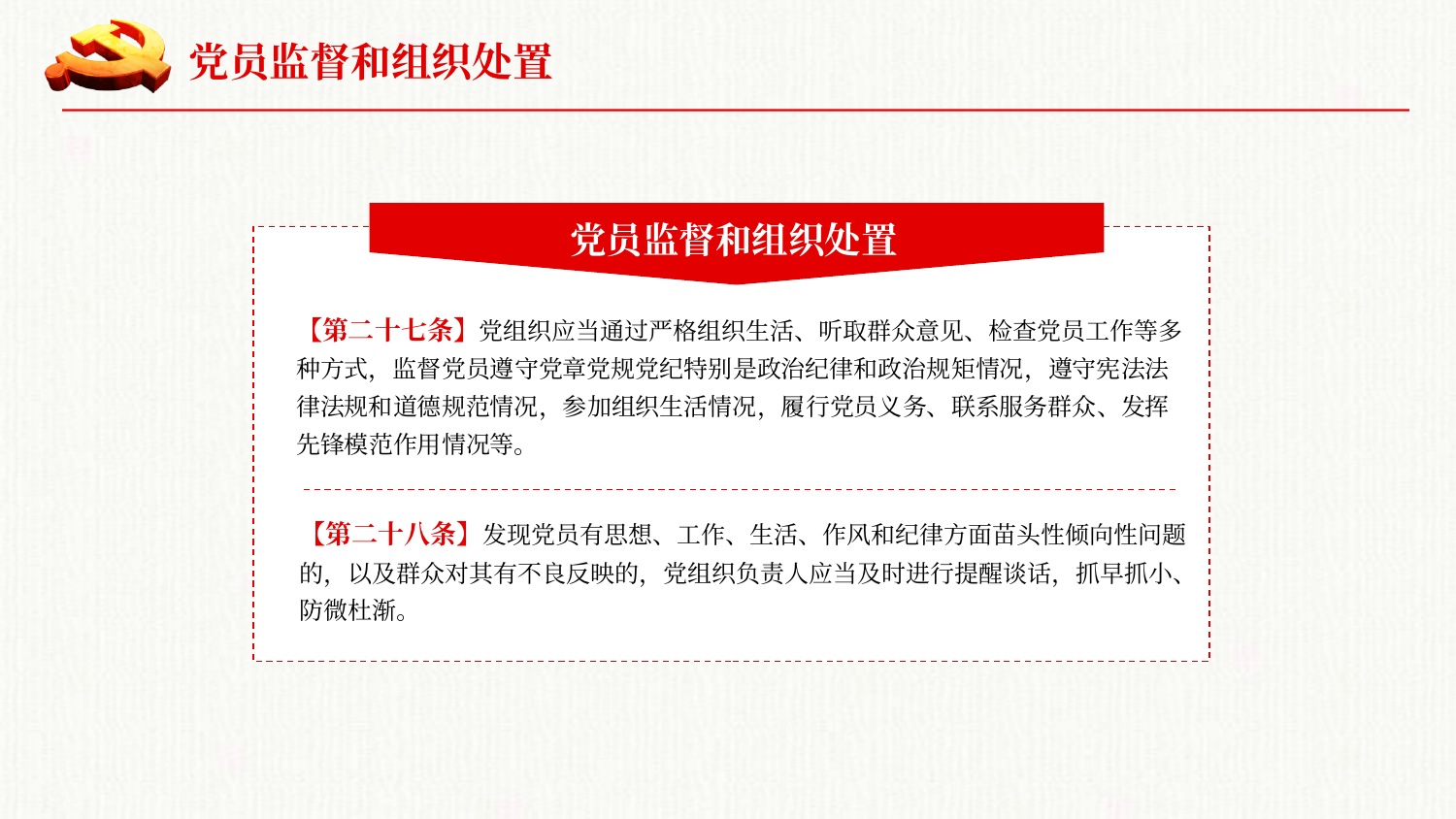

党员监督和组织处置

党员监督和组织处置

【第二十七条】党组织应当通过严格组织生活、听取群众意见、检查党员工作等多种方式，监督党员遵守党章党规党纪特别是政治纪律和政治规矩情况，遵守宪法法律法规和道德规范情况，参加组织生活情况，履行党员义务、联系服务群众、发挥先锋模范作用情况等。
【第二十八条】发现党员有思想、工作、生活、作风和纪律方面苗头性倾向性问题的，以及群众对其有不良反映的，党组织负责人应当及时进行提醒谈话，抓早抓小、防微杜渐。